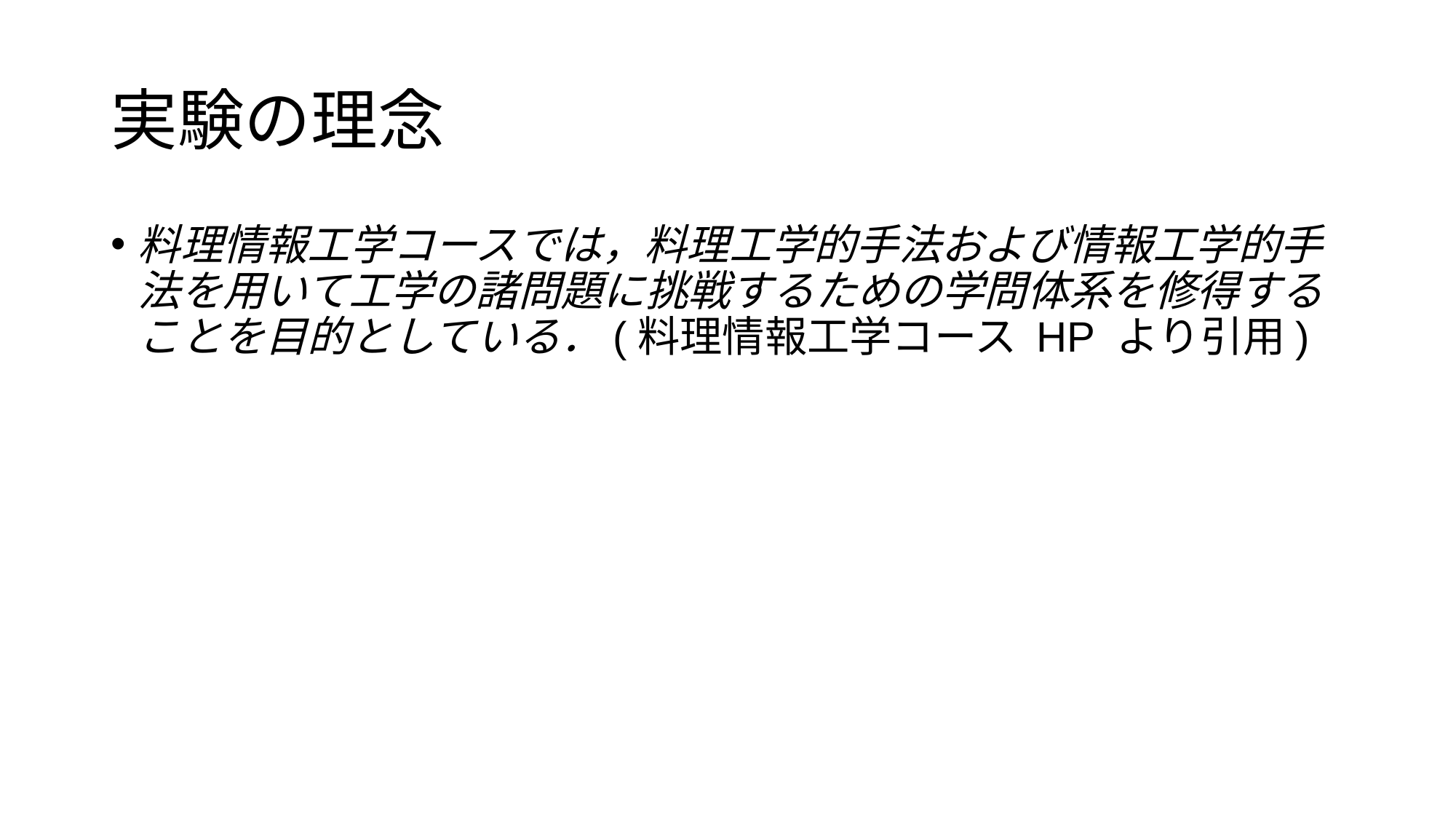

# 実験の理念
料理情報工学コースでは，料理工学的手法および情報工学的手法を用いて工学の諸問題に挑戦するための学問体系を修得することを目的としている．(料理情報工学コース HP より引用)